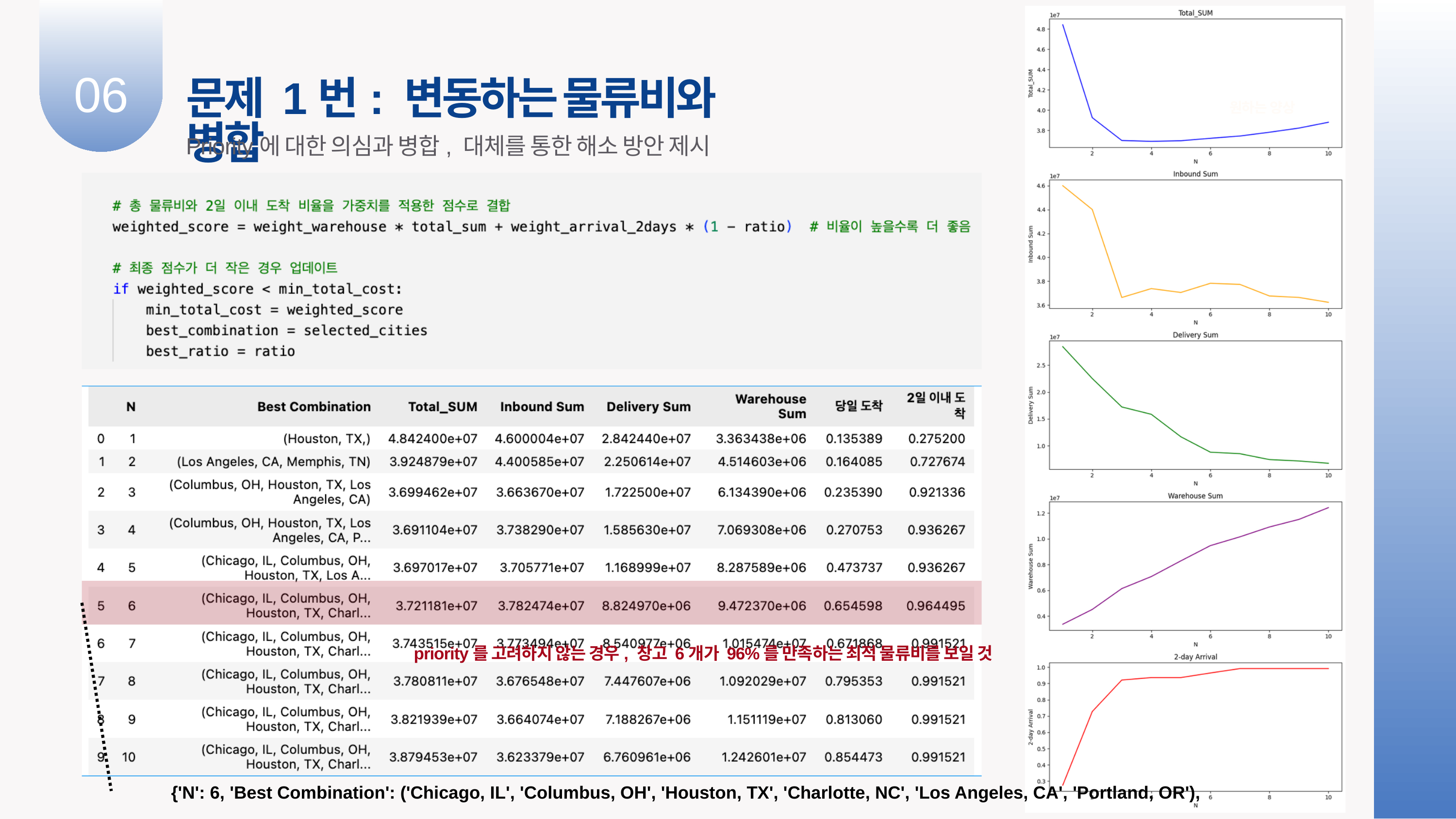

06
문제 1번: 변동하는 물류비와 병합
원하는 양상
Priority에 대한 의심과 병합, 대체를 통한 해소 방안 제시

priority를 고려하지 않는 경우, 창고 6개가 96%를 만족하는 최적 물류비를 보일 것
{'N': 6, 'Best Combination': ('Chicago, IL', 'Columbus, OH', 'Houston, TX', 'Charlotte, NC', 'Los Angeles, CA', 'Portland, OR'),